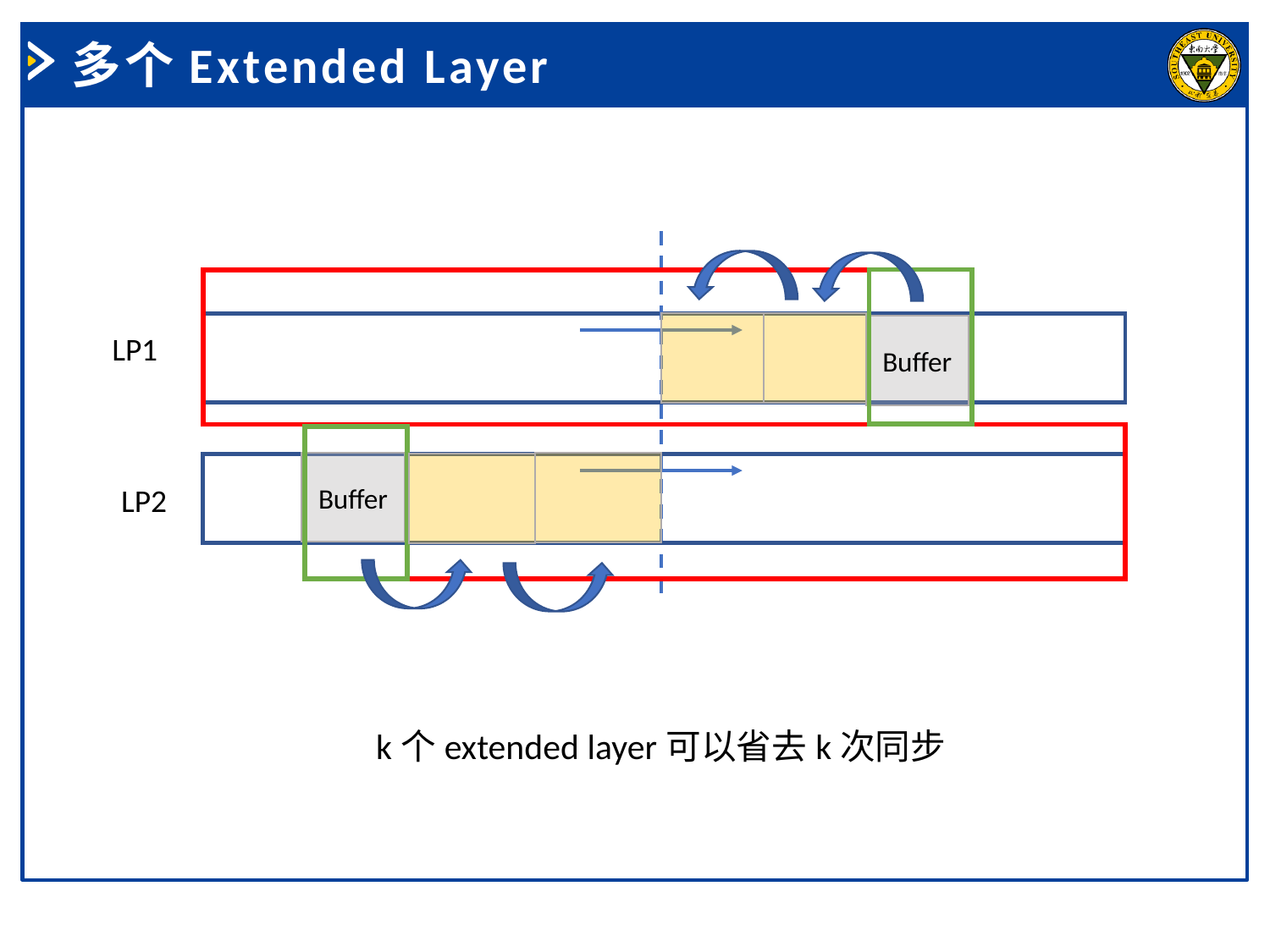

多个Extended Layer

Buffer
LP1

Buffer

LP2

k个extended layer可以省去k次同步